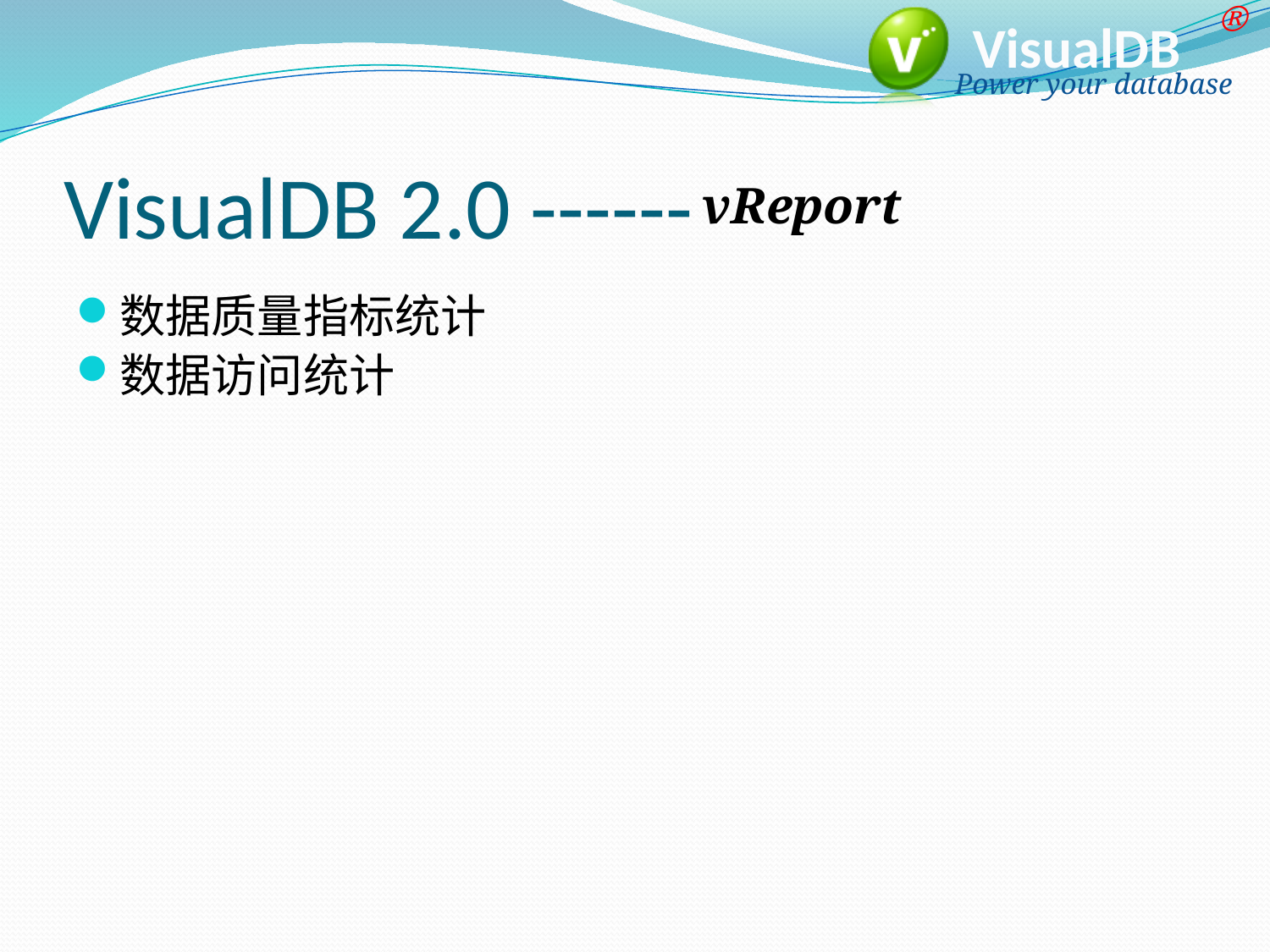

# VisualDB 2.0 ------
 vReport

数据质量指标统计
数据访问统计